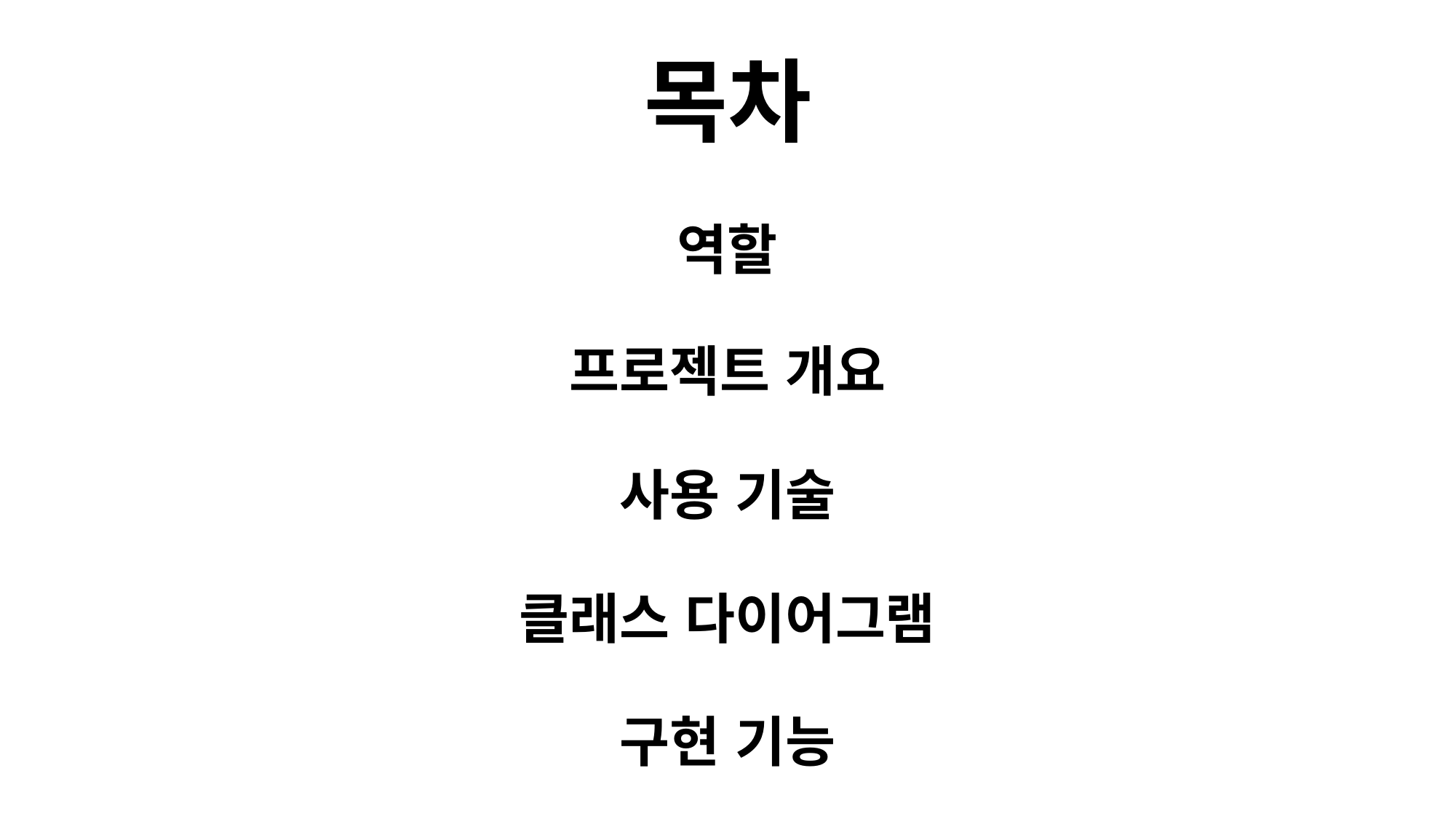

목차
역할
프로젝트 개요
사용 기술
클래스 다이어그램
구현 기능